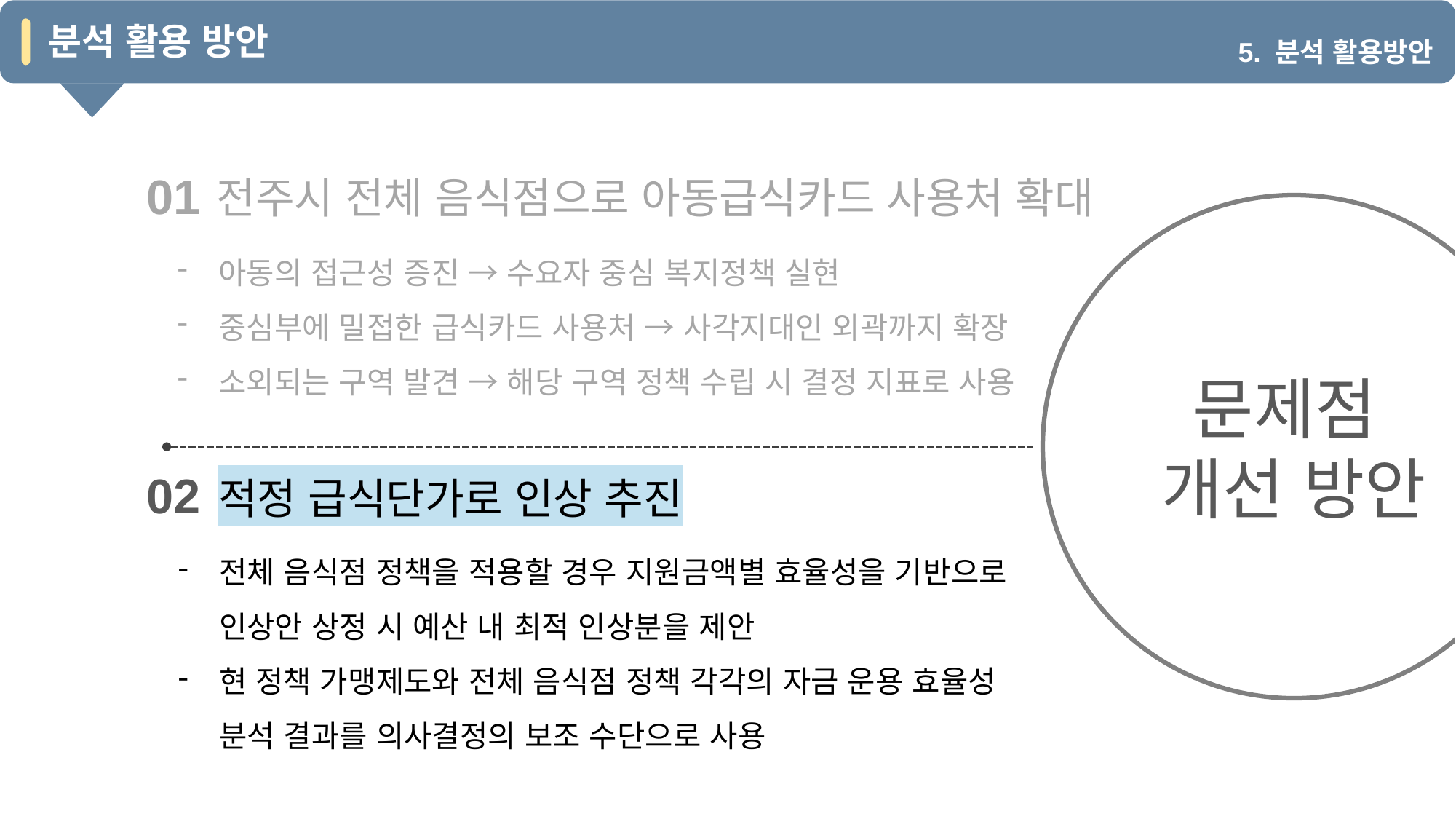

분석 활용 방안

5. 분석 활용방안

01
전주시 전체 음식점으로 아동급식카드 사용처 확대
문제점
개선 방안
아동의 접근성 증진 → 수요자 중심 복지정책 실현
중심부에 밀접한 급식카드 사용처 → 사각지대인 외곽까지 확장
소외되는 구역 발견 → 해당 구역 정책 수립 시 결정 지표로 사용
02
적정 급식단가로 인상 추진
전체 음식점 정책을 적용할 경우 지원금액별 효율성을 기반으로 인상안 상정 시 예산 내 최적 인상분을 제안
현 정책 가맹제도와 전체 음식점 정책 각각의 자금 운용 효율성 분석 결과를 의사결정의 보조 수단으로 사용